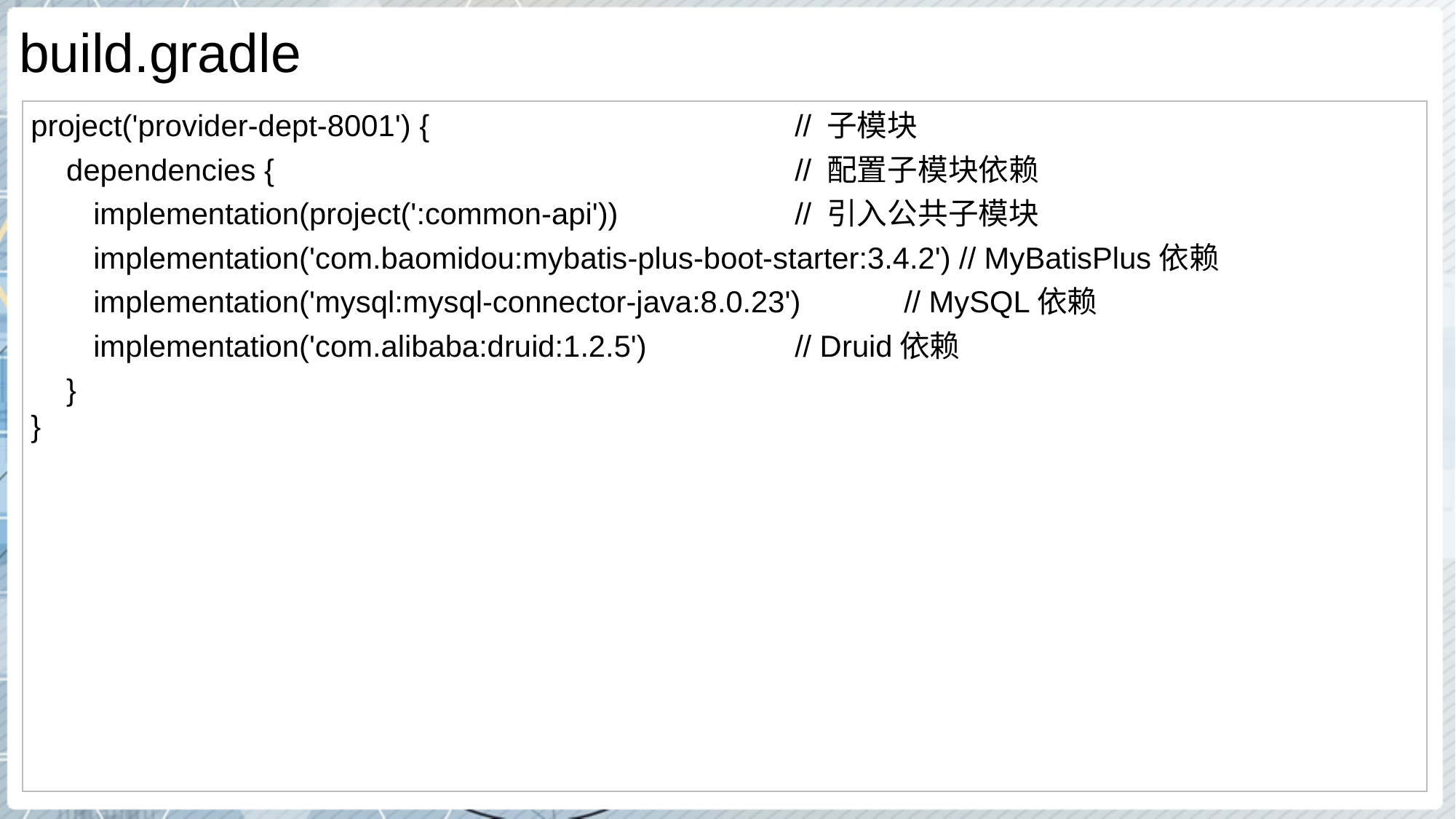

# build.gradle
| project('provider-dept-8001') { // 子模块 dependencies { // 配置子模块依赖 implementation(project(':common-api')) // 引入公共子模块 implementation('com.baomidou:mybatis-plus-boot-starter:3.4.2') // MyBatisPlus依赖 implementation('mysql:mysql-connector-java:8.0.23') // MySQL依赖 implementation('com.alibaba:druid:1.2.5') // Druid依赖 } } |
| --- |